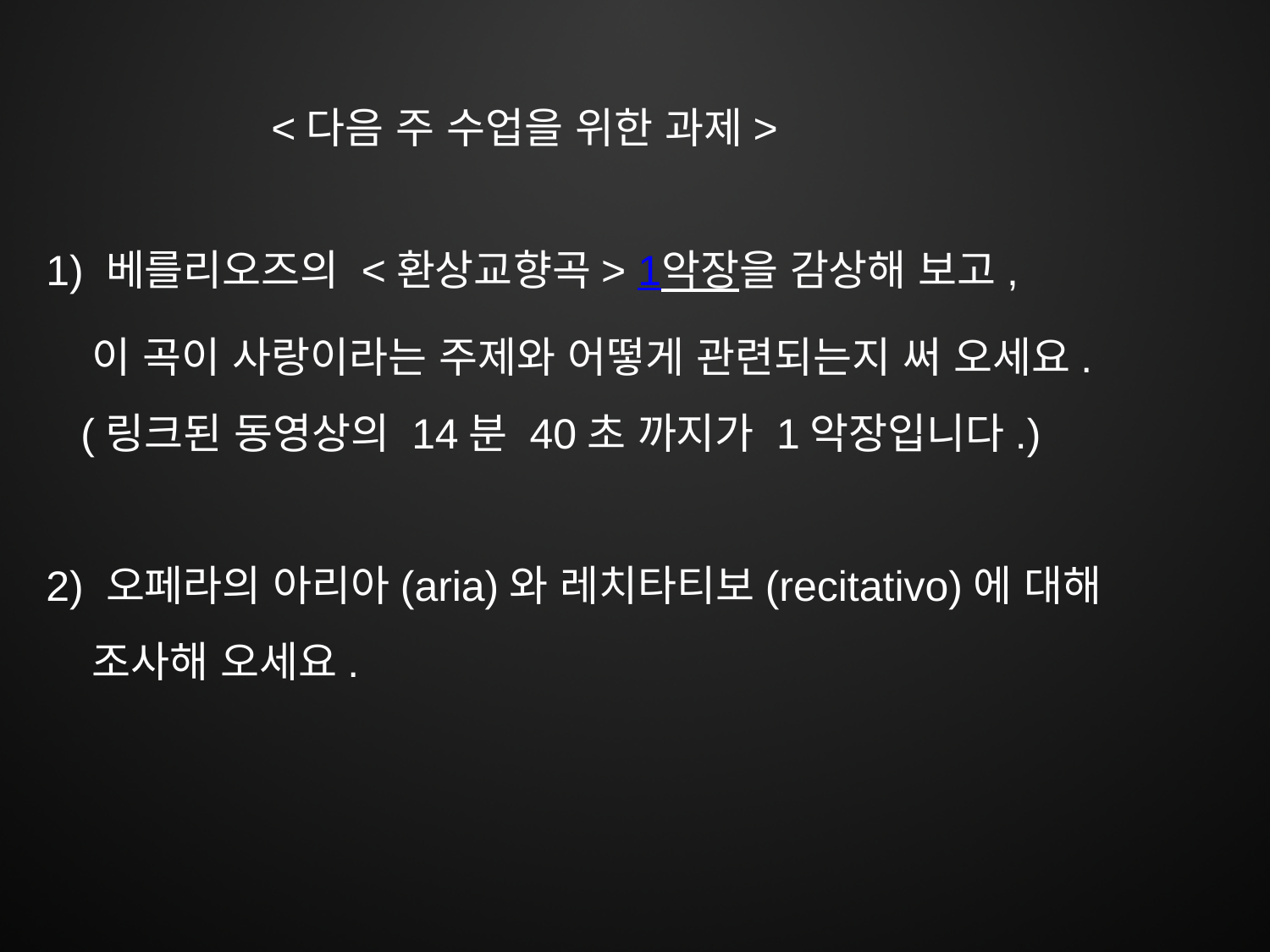

<다음 주 수업을 위한 과제>

  1) 베를리오즈의 <환상교향곡> 1악장을 감상해 보고,
     이 곡이 사랑이라는 주제와 어떻게 관련되는지 써 오세요.
      (링크된 동영상의 14분 40초 까지가 1악장입니다.)

  2) 오페라의 아리아(aria)와 레치타티보(recitativo)에 대해
     조사해 오세요.